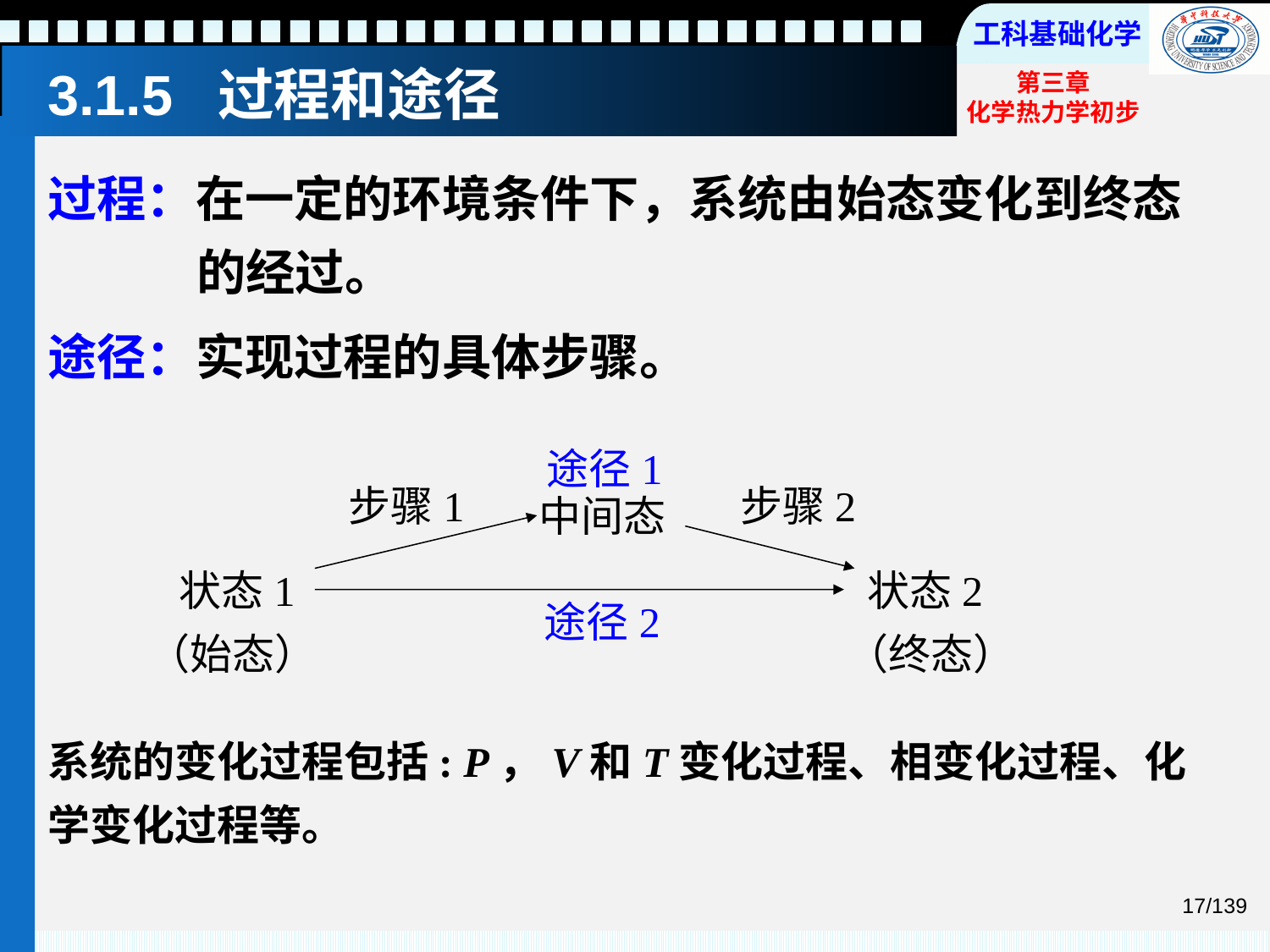

# 3.1.5  过程和途径
过程：在一定的环境条件下，系统由始态变化到终态的经过。
途径：实现过程的具体步骤。
途径1
步骤1
步骤2
中间态

状态1
状态2

途径2
（始态）
（终态）
系统的变化过程包括: P，V和T变化过程、相变化过程、化学变化过程等。